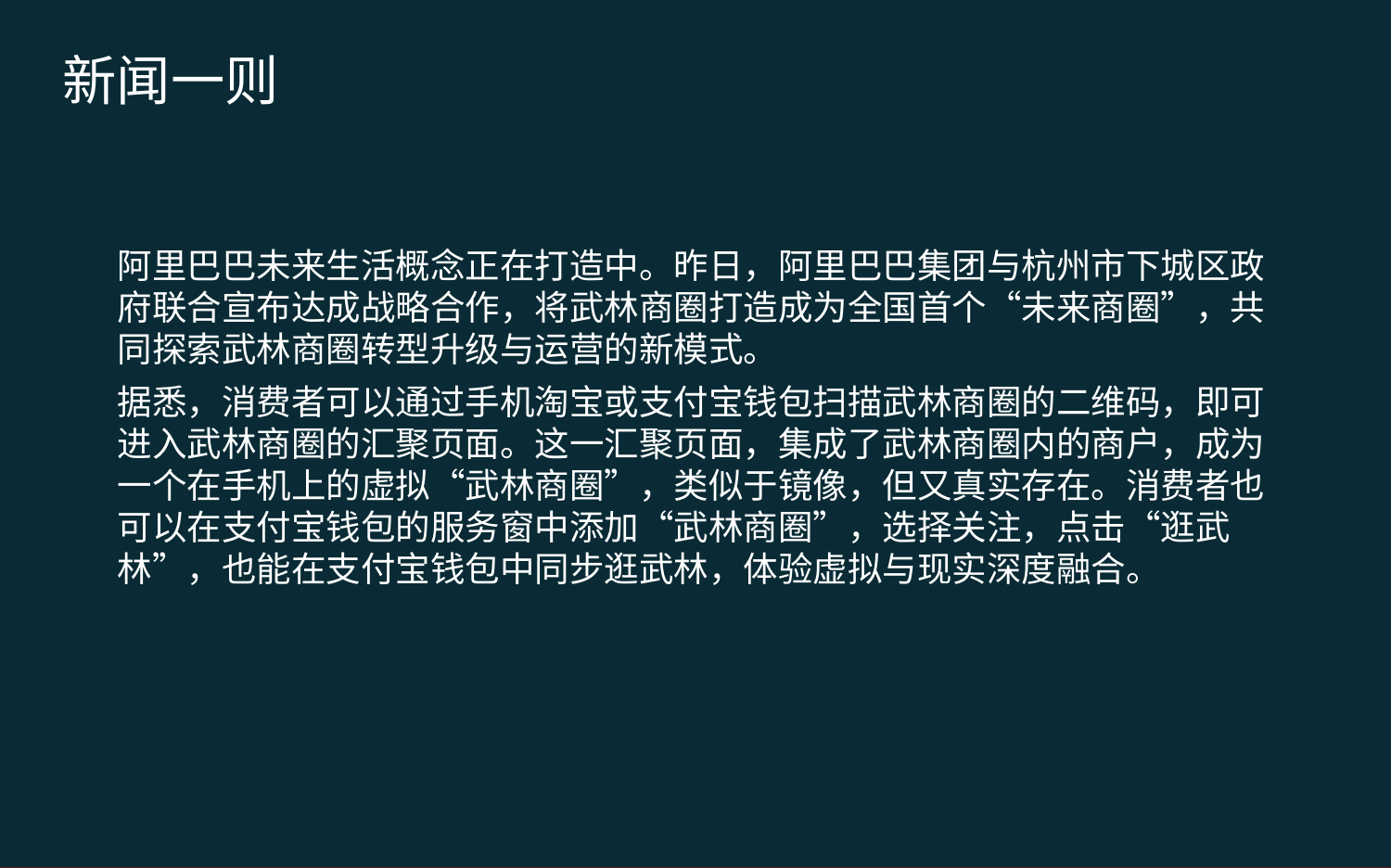

新闻一则
阿里巴巴未来生活概念正在打造中。昨日，阿里巴巴集团与杭州市下城区政府联合宣布达成战略合作，将武林商圈打造成为全国首个“未来商圈”，共同探索武林商圈转型升级与运营的新模式。
据悉，消费者可以通过手机淘宝或支付宝钱包扫描武林商圈的二维码，即可进入武林商圈的汇聚页面。这一汇聚页面，集成了武林商圈内的商户，成为一个在手机上的虚拟“武林商圈”，类似于镜像，但又真实存在。消费者也可以在支付宝钱包的服务窗中添加“武林商圈”，选择关注，点击“逛武林”，也能在支付宝钱包中同步逛武林，体验虚拟与现实深度融合。